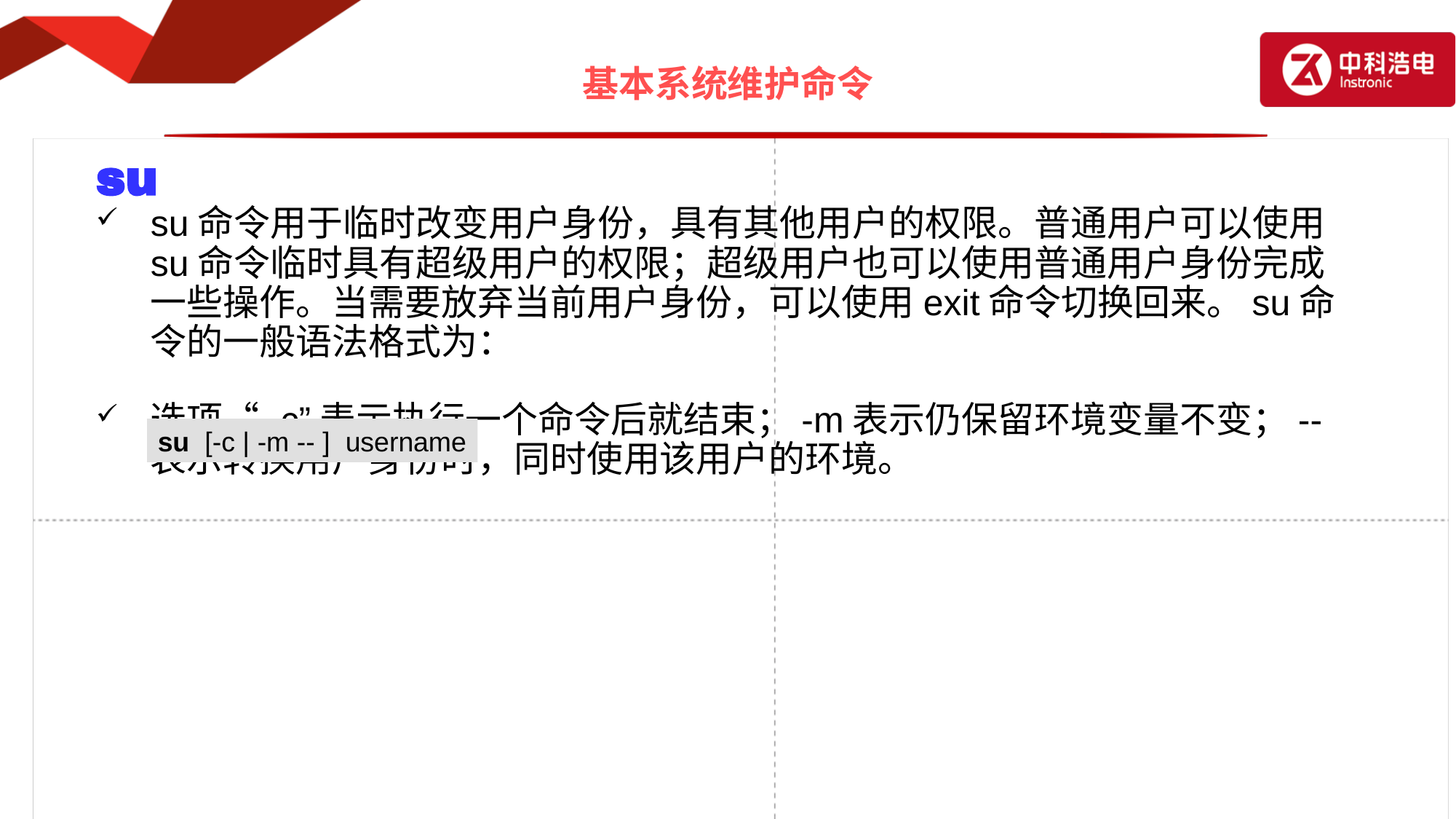

# 基本系统维护命令
su
su命令用于临时改变用户身份，具有其他用户的权限。普通用户可以使用su命令临时具有超级用户的权限；超级用户也可以使用普通用户身份完成一些操作。当需要放弃当前用户身份，可以使用exit命令切换回来。su命令的一般语法格式为：

选项“-c”表示执行一个命令后就结束；-m表示仍保留环境变量不变；--表示转换用户身份时，同时使用该用户的环境。
su  [-c | -m -- ]  username